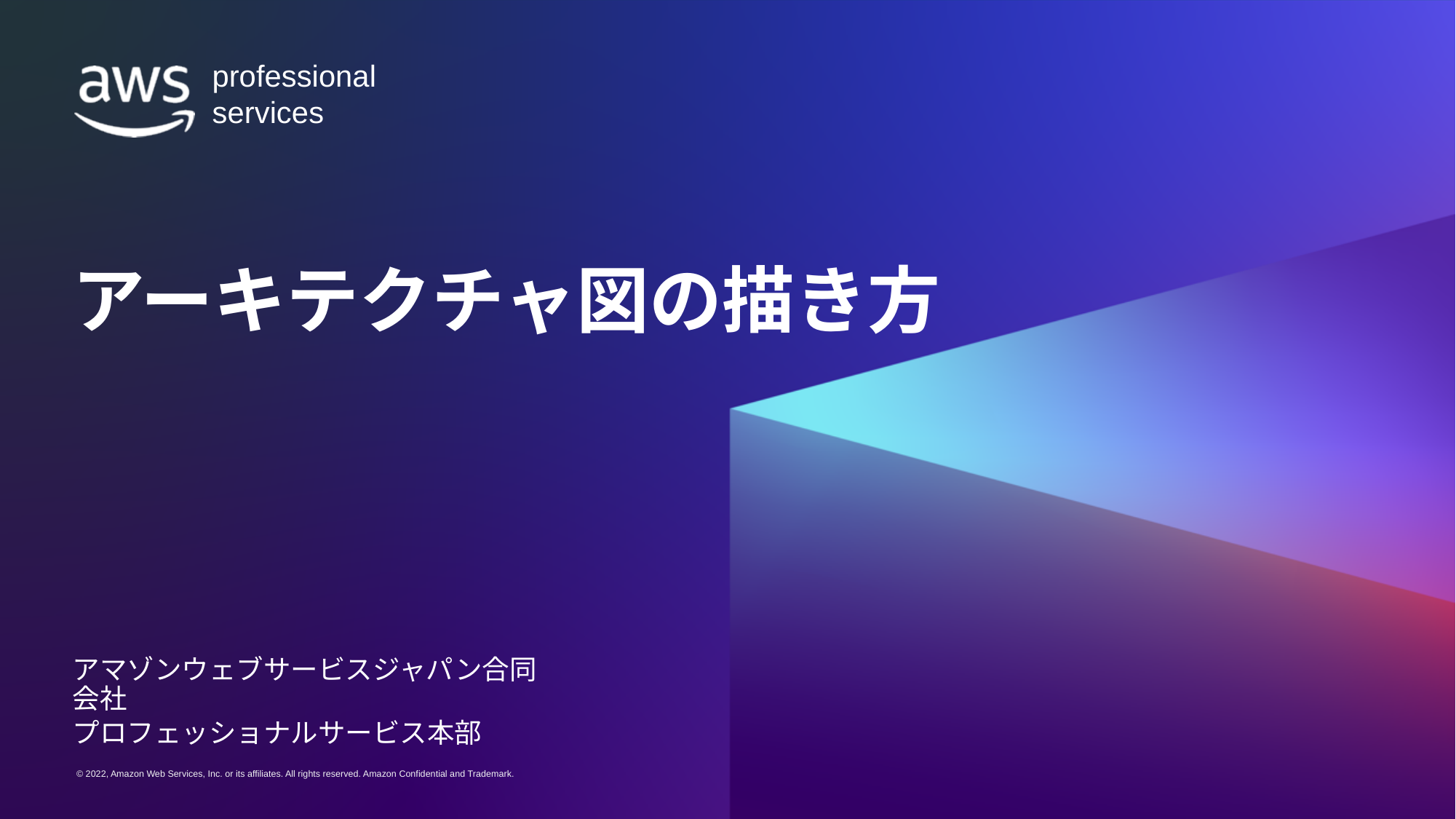

# アーキテクチャ図の描き方
アマゾンウェブサービスジャパン合同会社
プロフェッショナルサービス本部